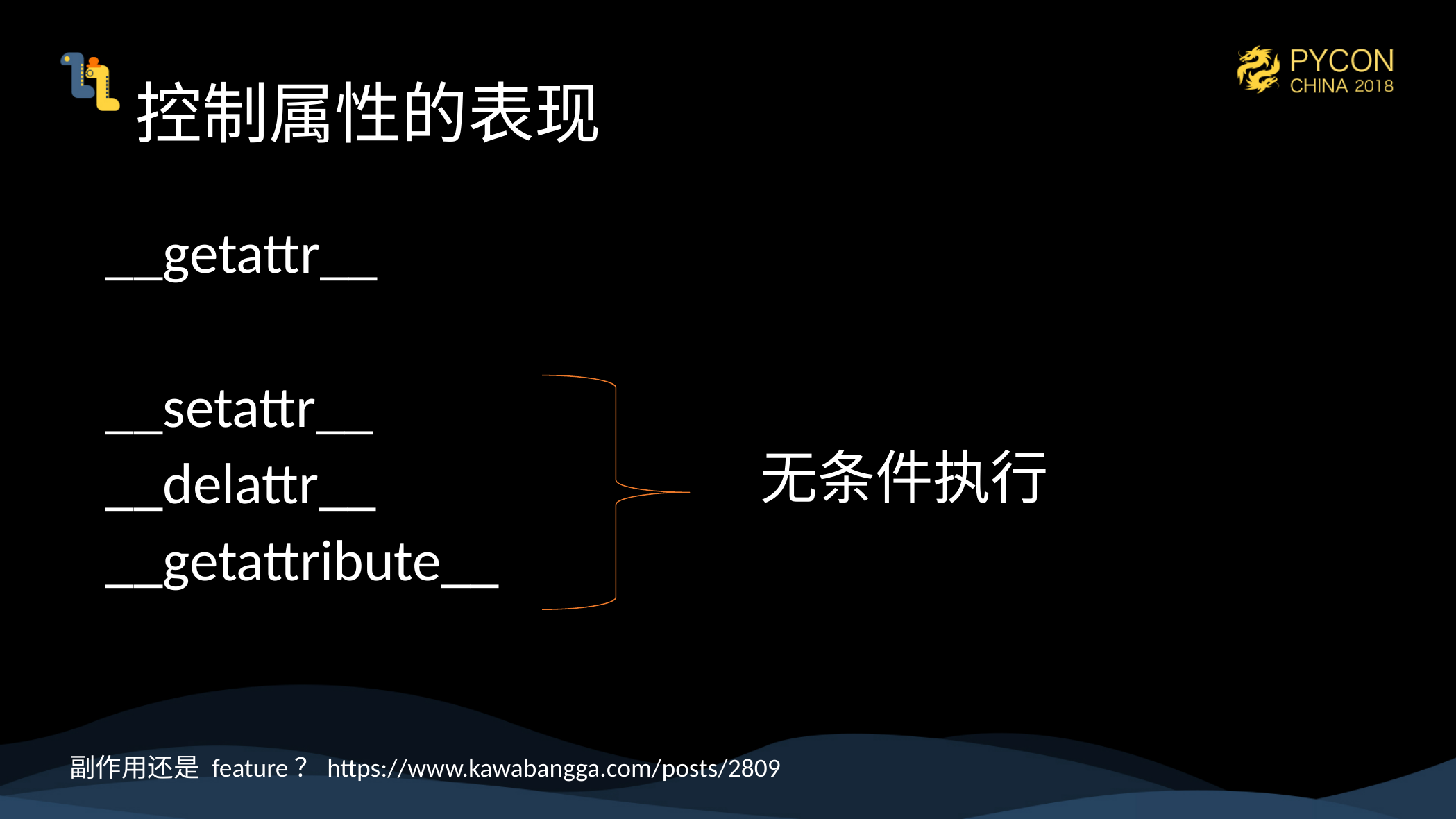

# 控制属性的表现
__getattr__

__setattr__
__delattr__
__getattribute__

无条件执行
副作用还是 feature？https://www.kawabangga.com/posts/2809